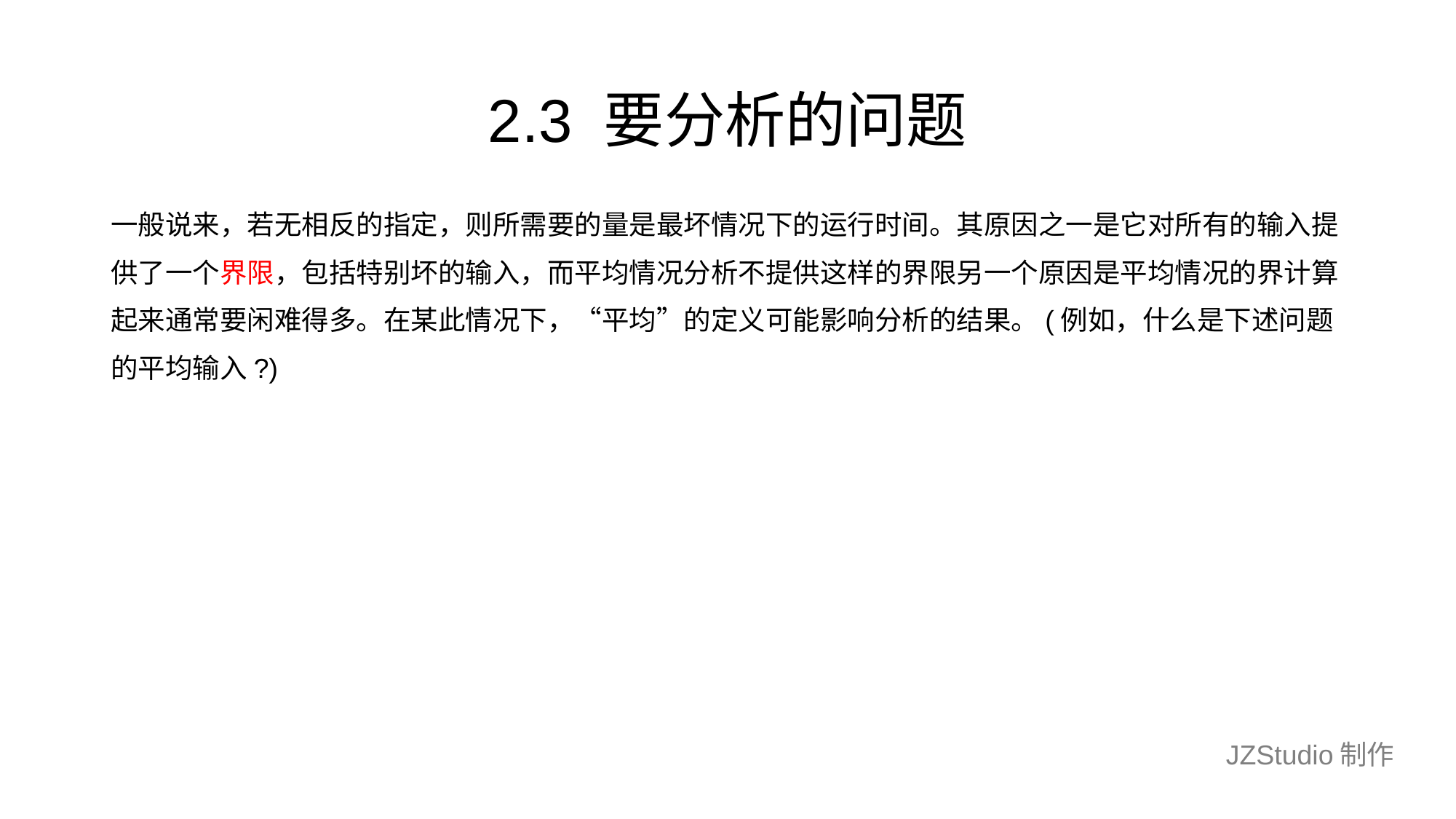

# 2.3 要分析的问题
一般说来，若无相反的指定，则所需要的量是最坏情况下的运行时间。其原因之一是它对所有的输入提
供了一个界限，包括特别坏的输入，而平均情况分析不提供这样的界限另一个原因是平均情况的界计算
起来通常要闲难得多。在某此情况下，“平均”的定义可能影响分析的结果。(例如，什么是下述问题
的平均输入?)